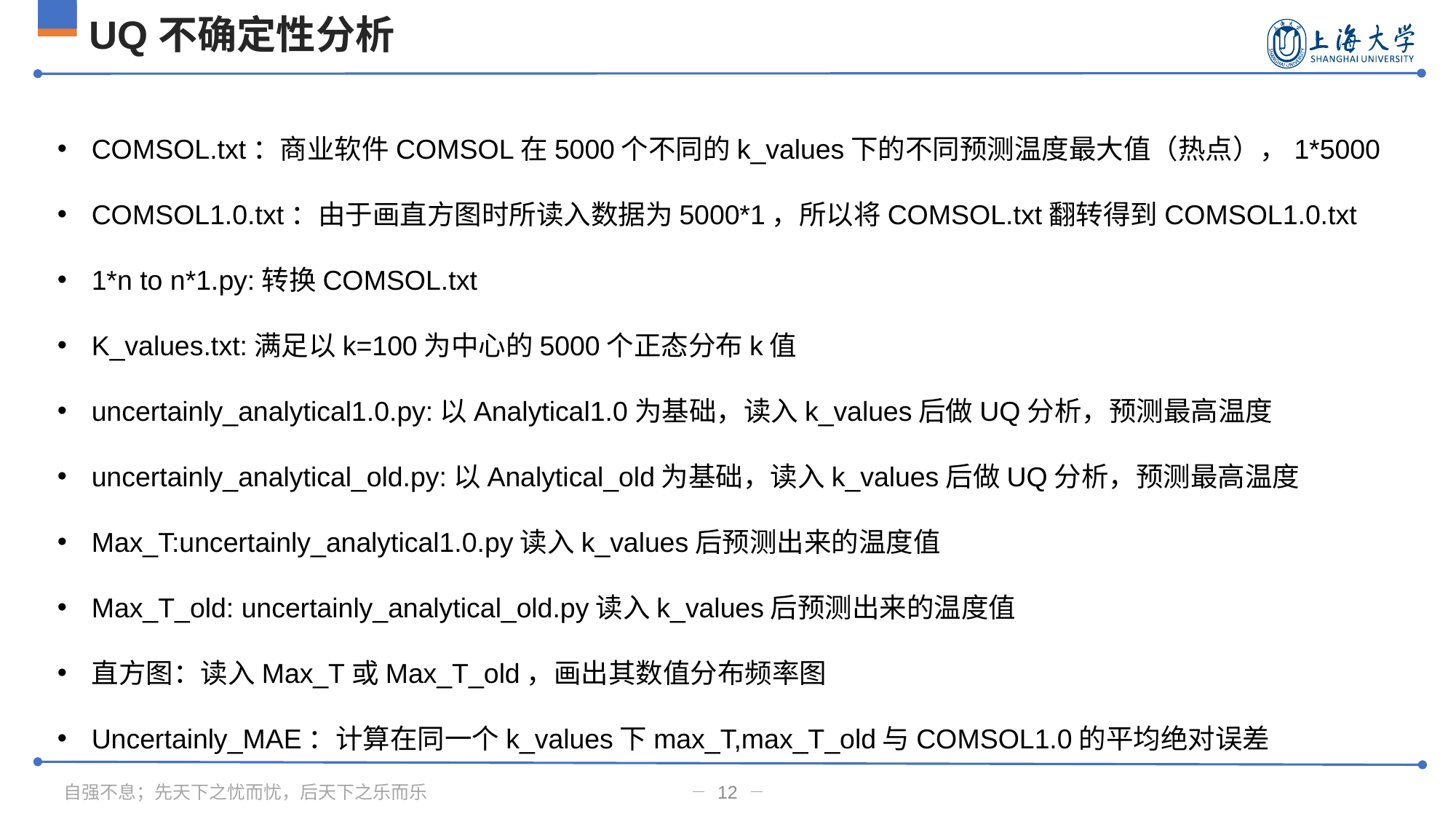

UQ不确定性分析

COMSOL.txt：商业软件COMSOL在5000个不同的k_values下的不同预测温度最大值（热点），1*5000

COMSOL1.0.txt：由于画直方图时所读入数据为5000*1，所以将COMSOL.txt翻转得到COMSOL1.0.txt

1*n to n*1.py:转换COMSOL.txt

K_values.txt:满足以k=100为中心的5000个正态分布k值

uncertainly_analytical1.0.py:以Analytical1.0为基础，读入k_values后做UQ分析，预测最高温度

uncertainly_analytical_old.py:以Analytical_old为基础，读入k_values后做UQ分析，预测最高温度

Max_T:uncertainly_analytical1.0.py读入k_values后预测出来的温度值

Max_T_old: uncertainly_analytical_old.py读入k_values后预测出来的温度值

直方图：读入Max_T或Max_T_old，画出其数值分布频率图

Uncertainly_MAE：计算在同一个k_values下max_T,max_T_old与COMSOL1.0的平均绝对误差

12
自强不息；先天下之忧而忧，后天下之乐而乐